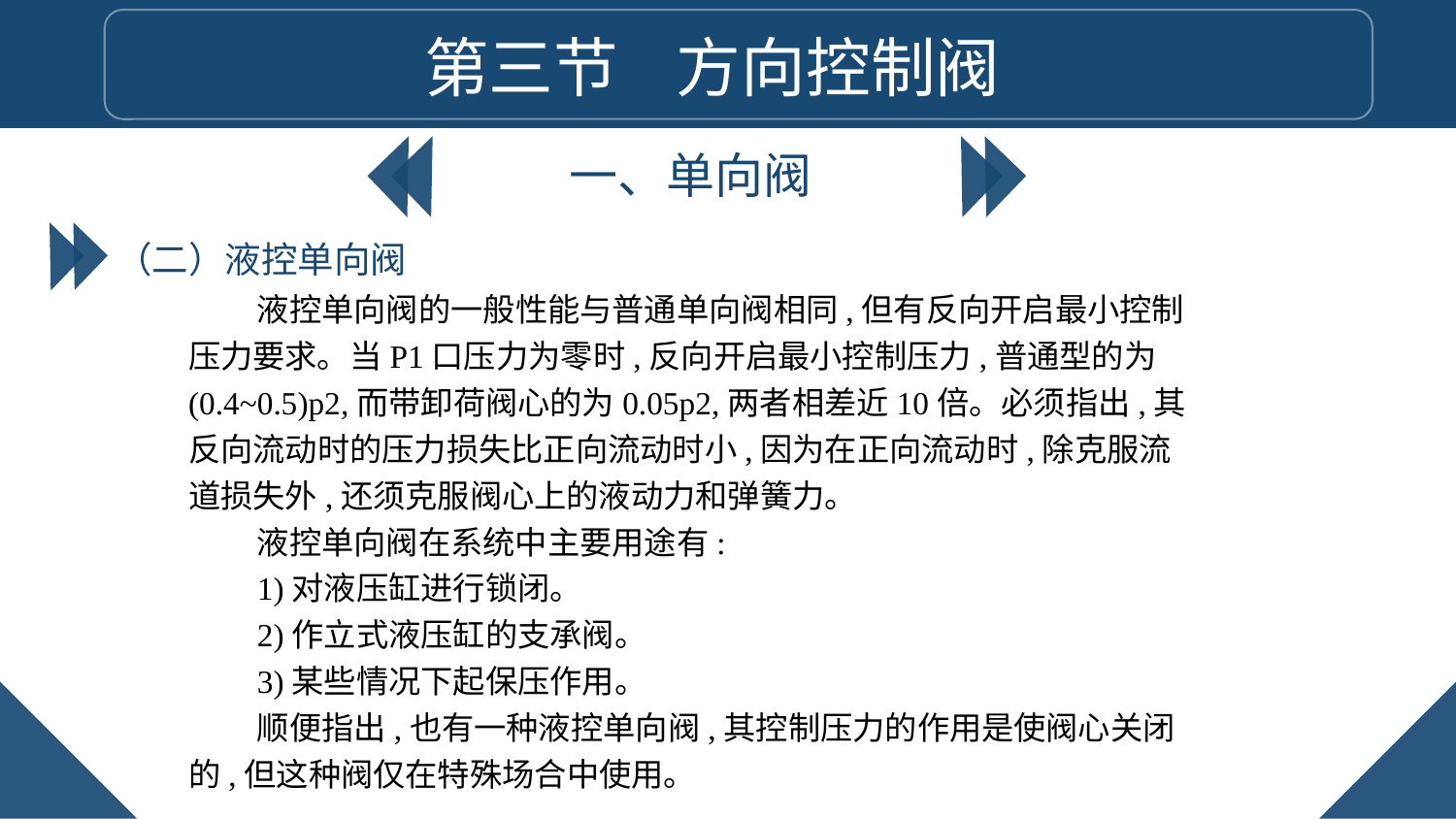

第三节    方向控制阀
一、单向阀

（二）液控单向阀

液控单向阀的一般性能与普通单向阀相同,但有反向开启最小控制压力要求。当P1口压力为零时,反向开启最小控制压力,普通型的为(0.4~0.5)p2,而带卸荷阀心的为0.05p2,两者相差近10倍。必须指出,其反向流动时的压力损失比正向流动时小,因为在正向流动时,除克服流道损失外,还须克服阀心上的液动力和弹簧力。
液控单向阀在系统中主要用途有:
1)对液压缸进行锁闭。
2)作立式液压缸的支承阀。
3)某些情况下起保压作用。
顺便指出,也有一种液控单向阀,其控制压力的作用是使阀心关闭的,但这种阀仅在特殊场合中使用。